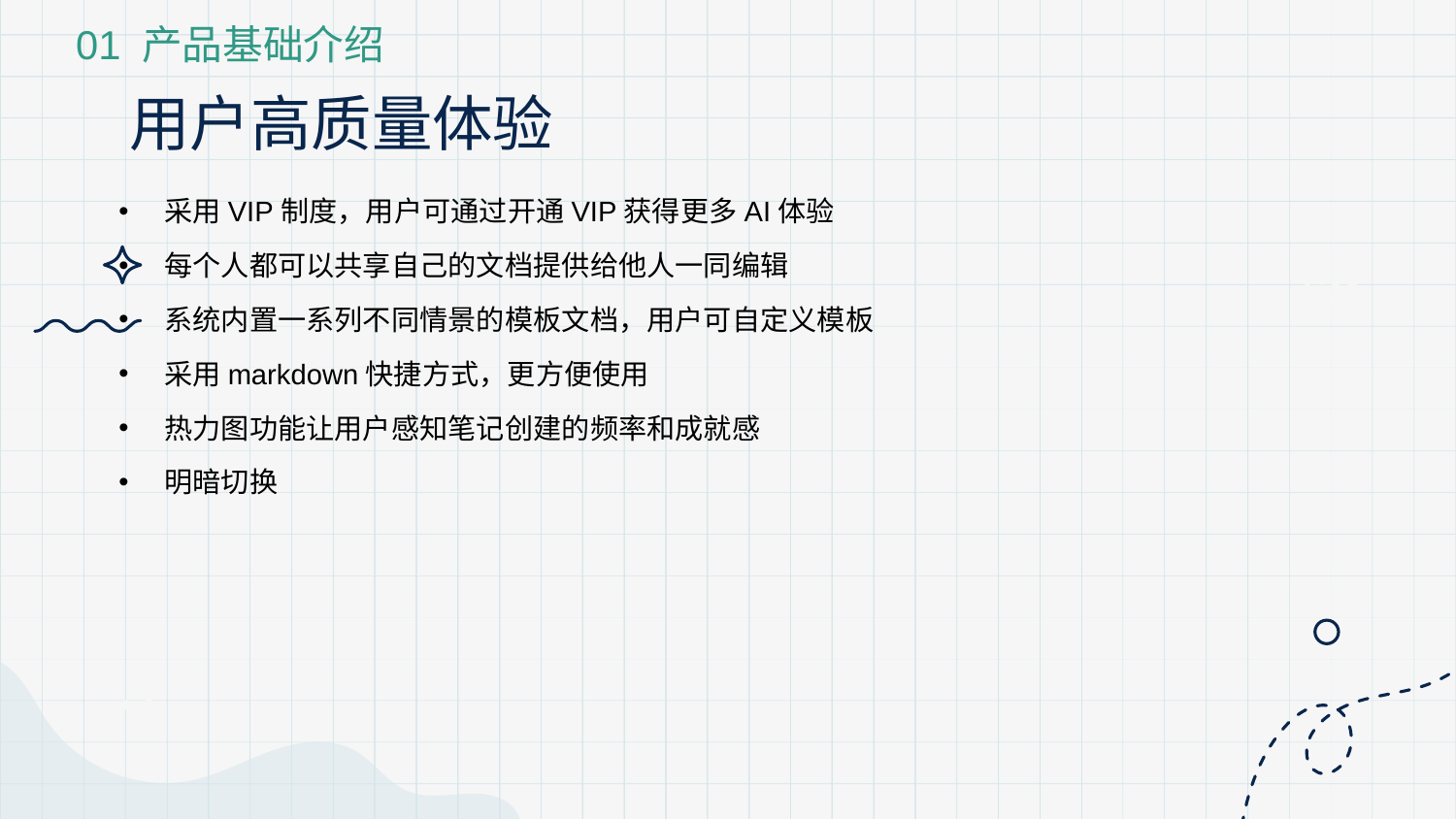

01 产品基础介绍
# 用户高质量体验
采用VIP制度，用户可通过开通VIP获得更多AI体验
每个人都可以共享自己的文档提供给他人一同编辑
系统内置一系列不同情景的模板文档，用户可自定义模板
采用markdown快捷方式，更方便使用
热力图功能让用户感知笔记创建的频率和成就感
明暗切换

+5

+3